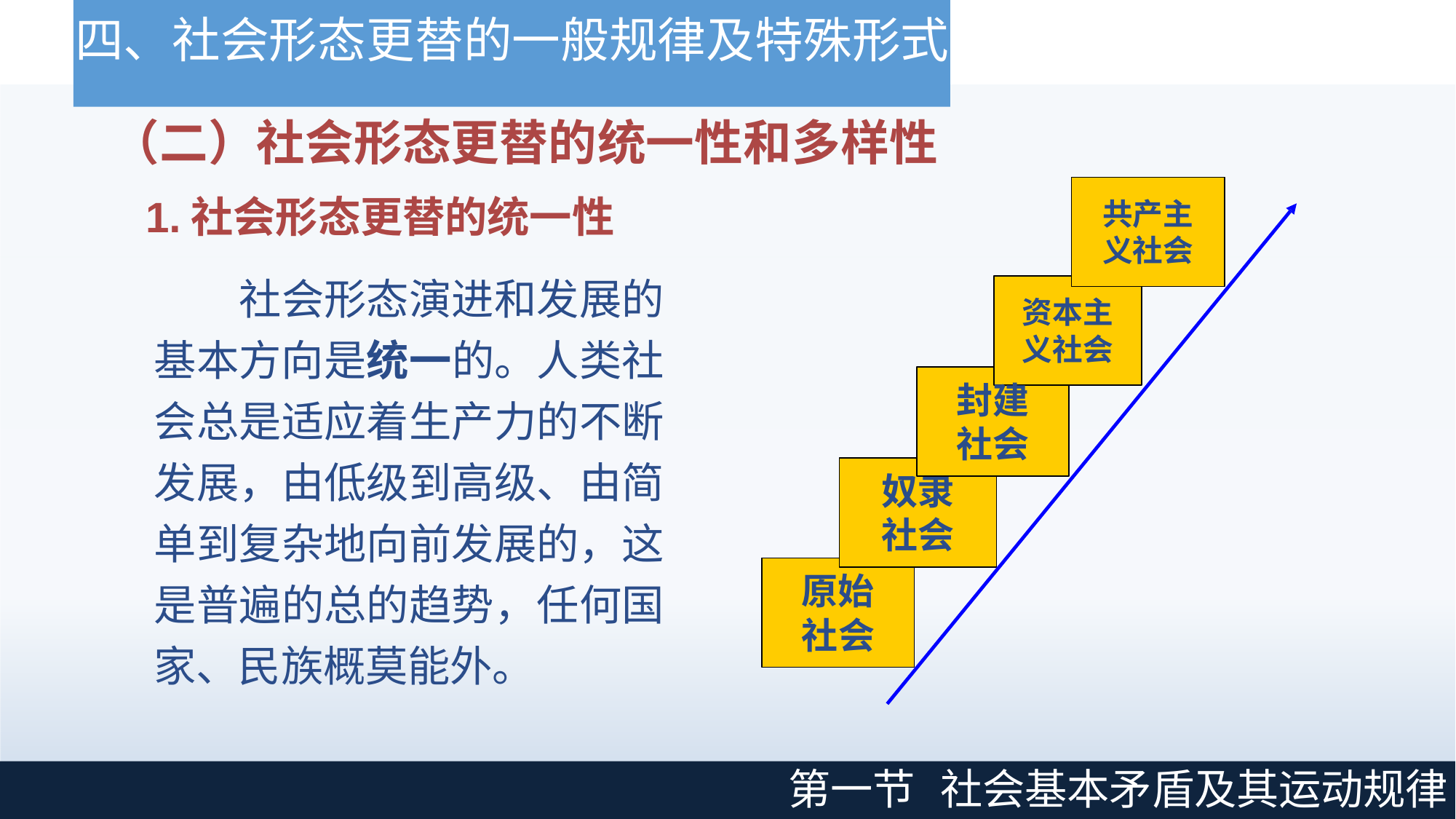

# 四、社会形态更替的一般规律及特殊形式

（二）社会形态更替的统一性和多样性

1.社会形态更替的统一性
社会形态演进和发展的 基本方向是统一的。人类社 会总是适应着生产力的不断 发展，由低级到高级、由简 单到复杂地向前发展的，这 是普遍的总的趋势，任何国 家、民族概莫能外。
共产主 义社会

资本主
义社会
封建 社会

奴隶 社会

原始
社会
第一节
社会基本矛盾及其运动规律